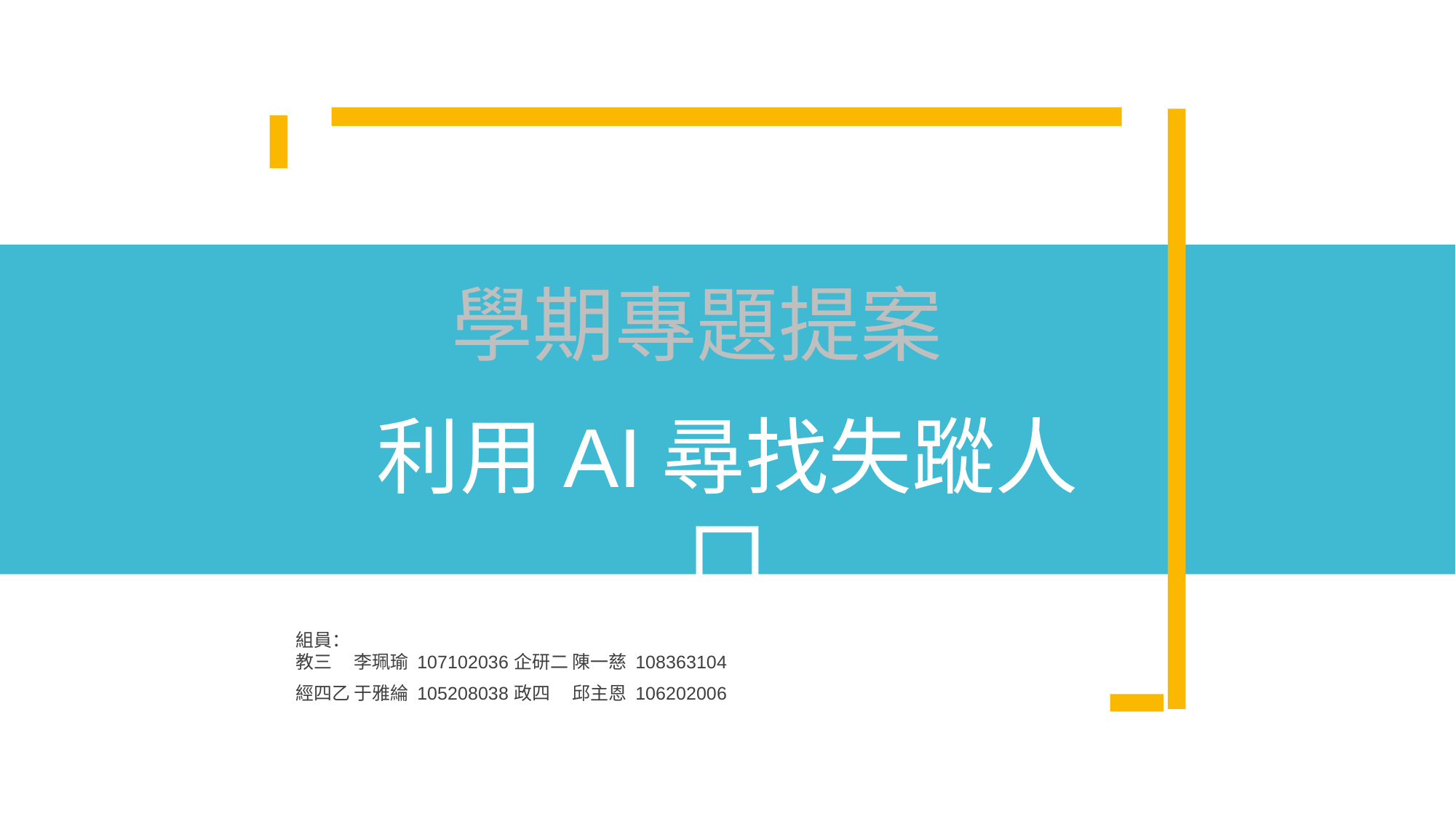

學期專題提案
利用AI尋找失蹤人口
組員：
教三 　李珮瑜 107102036	企研二 陳一慈 108363104
經四乙 于雅綸 105208038	政四　 邱主恩 106202006